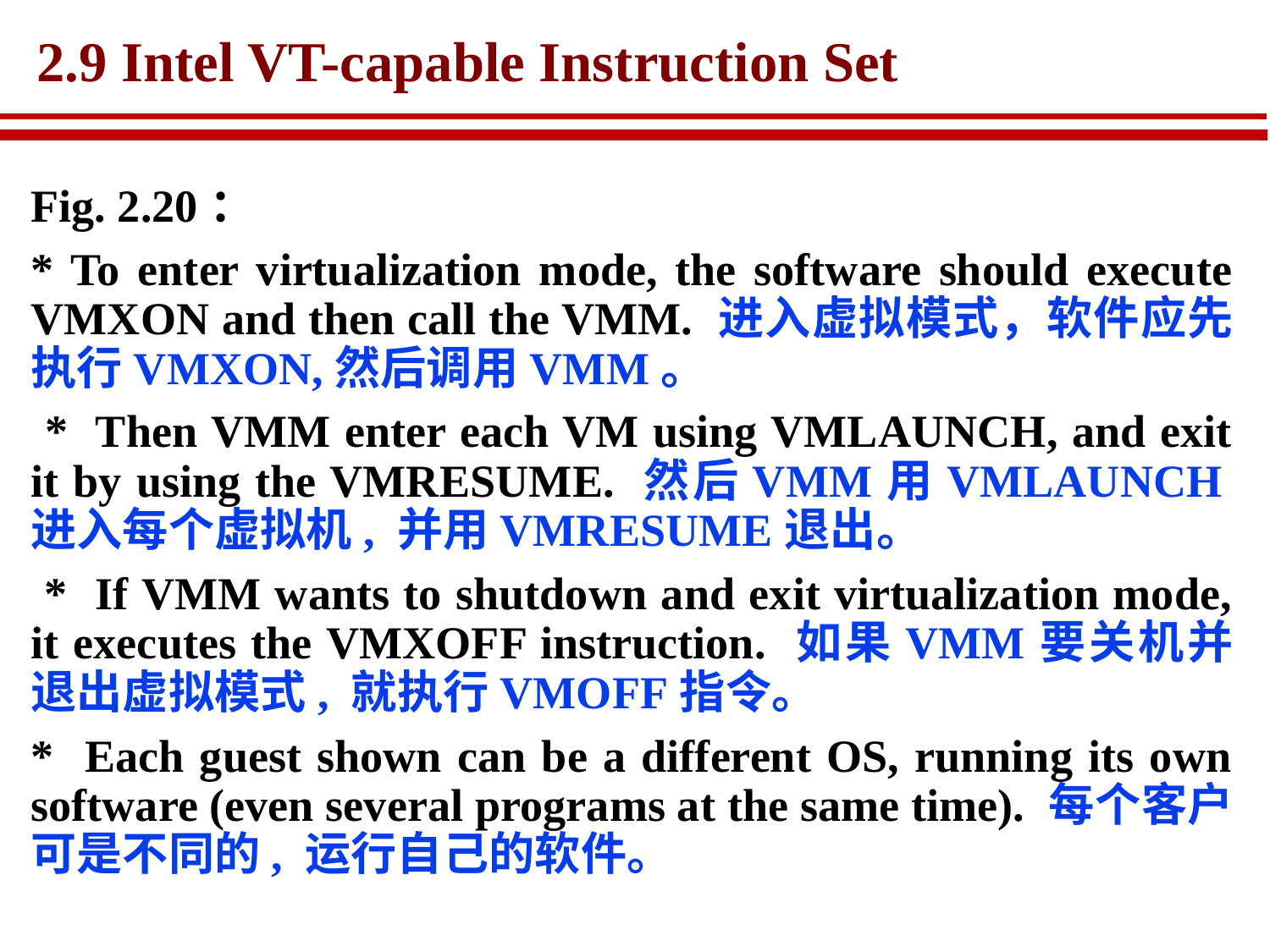

# 2.9 Intel VT-capable Instruction Set
Fig. 2.20：
* To enter virtualization mode, the software should execute VMXON and then call the VMM. 进入虚拟模式，软件应先执行VMXON,然后调用VMM。
 *  Then VMM enter each VM using VMLAUNCH, and exit it by using the VMRESUME. 然后VMM用VMLAUNCH进入每个虚拟机, 并用VMRESUME退出。
 *  If VMM wants to shutdown and exit virtualization mode, it executes the VMXOFF instruction. 如果VMM要关机并退出虚拟模式, 就执行VMOFF指令。
*  Each guest shown can be a different OS, running its own software (even several programs at the same time). 每个客户可是不同的, 运行自己的软件。